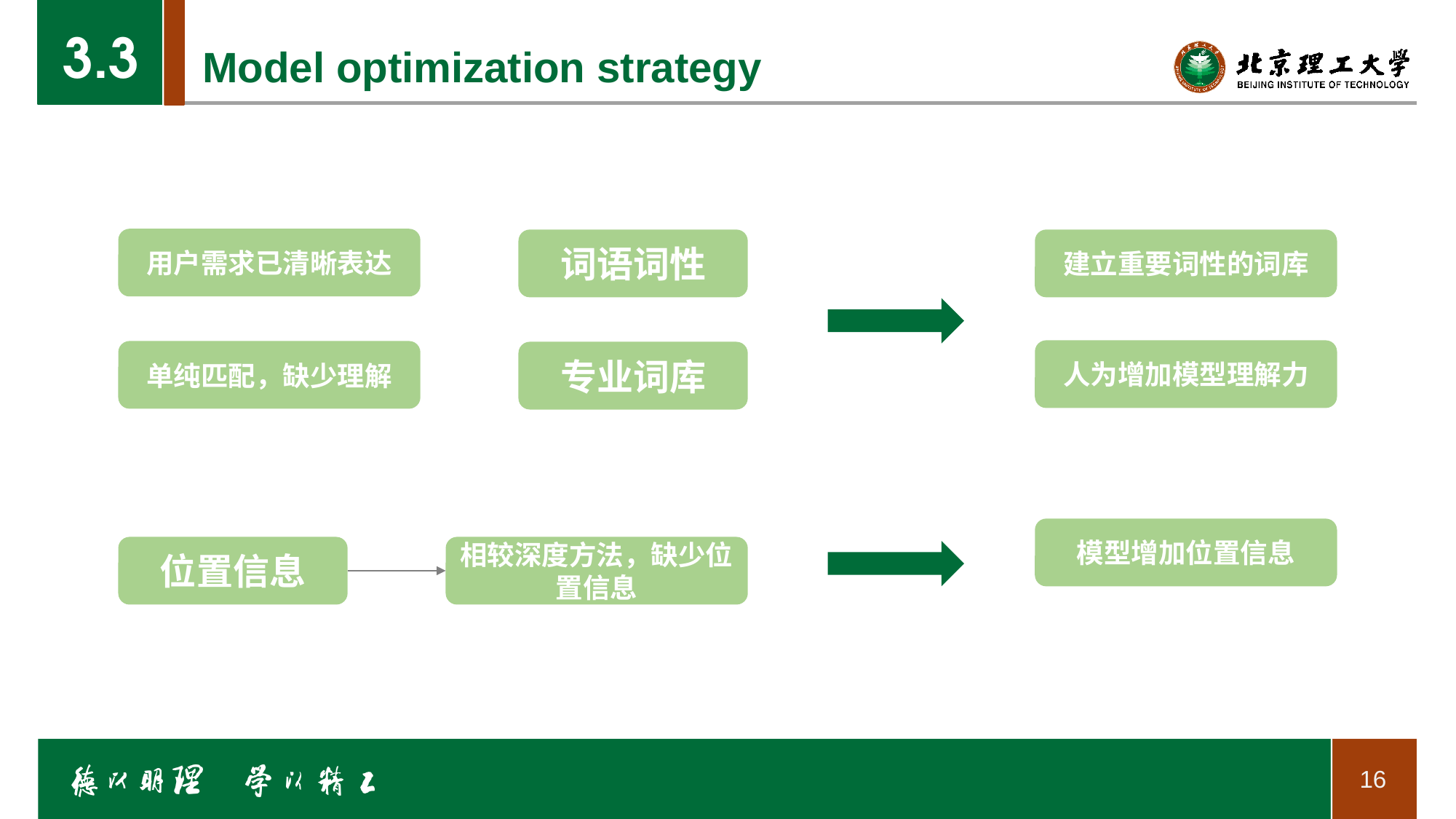

3.3
Model optimization strategy
用户需求已清晰表达
词语词性
建立重要词性的词库

人为增加模型理解力
单纯匹配，缺少理解
专业词库
模型增加位置信息
位置信息
相较深度方法，缺少位置信息

16